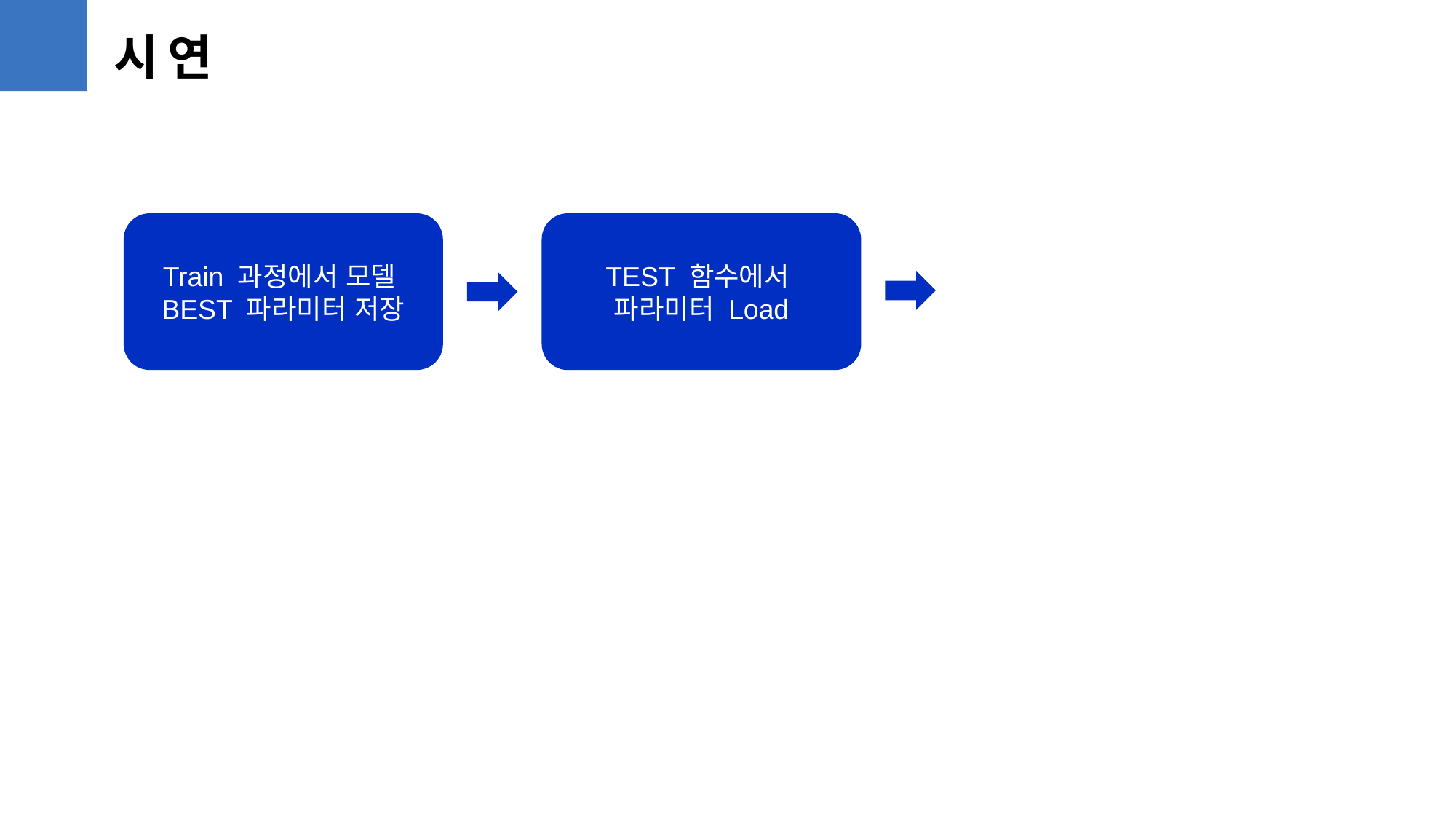

시연
TEST 함수에서
파라미터 Load
Train 과정에서 모델
BEST 파라미터 저장